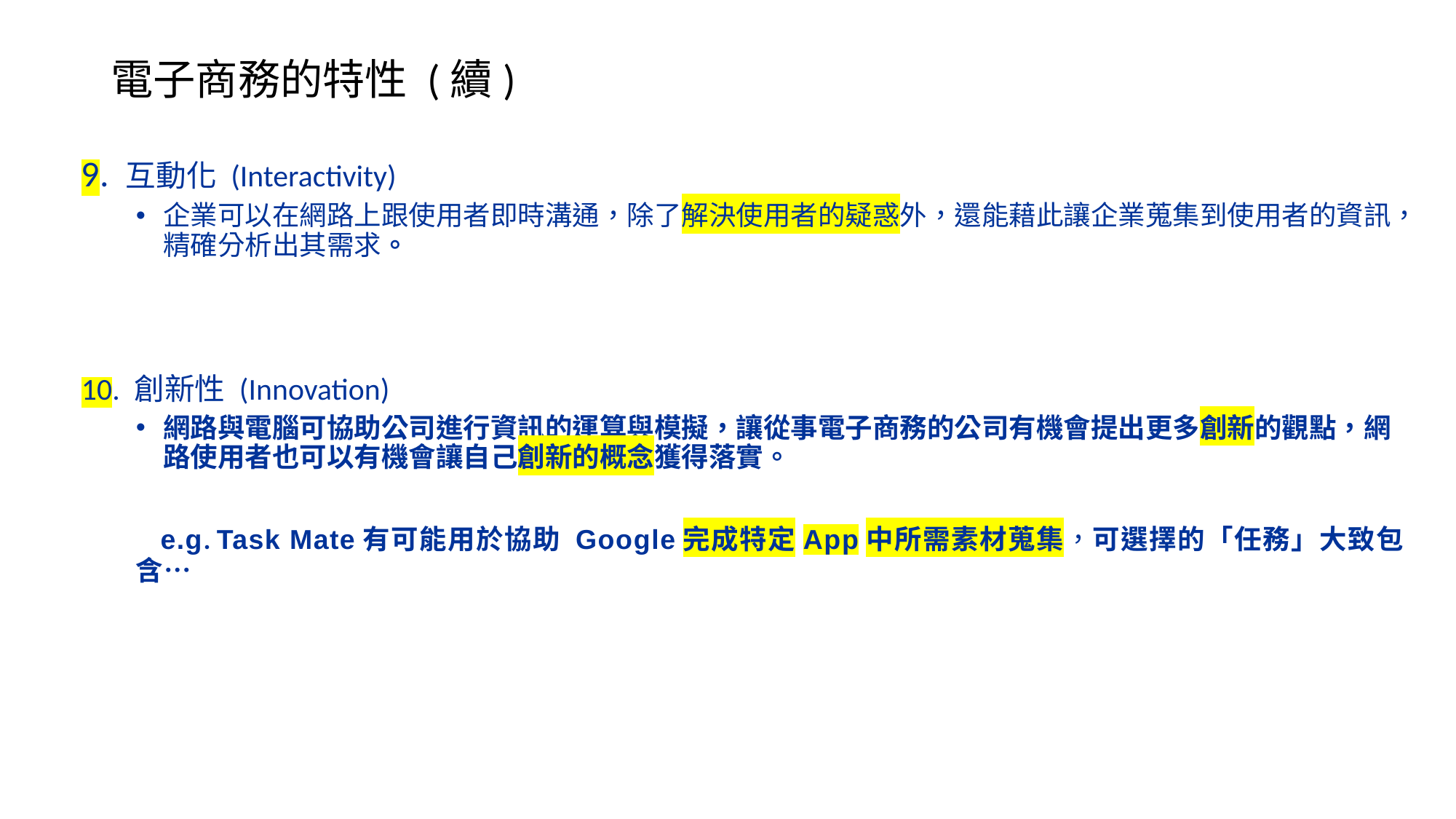

# 電子商務的特性 (續)
9. 互動化 (Interactivity)
企業可以在網路上跟使用者即時溝通，除了解決使用者的疑惑外，還能藉此讓企業蒐集到使用者的資訊，精確分析出其需求。

10. 創新性 (Innovation)
網路與電腦可協助公司進行資訊的運算與模擬，讓從事電子商務的公司有機會提出更多創新的觀點，網路使用者也可以有機會讓自己創新的概念獲得落實。

   e.g. Task Mate有可能用於協助 Google完成特定App中所需素材蒐集，可選擇的「任務」大致包含…